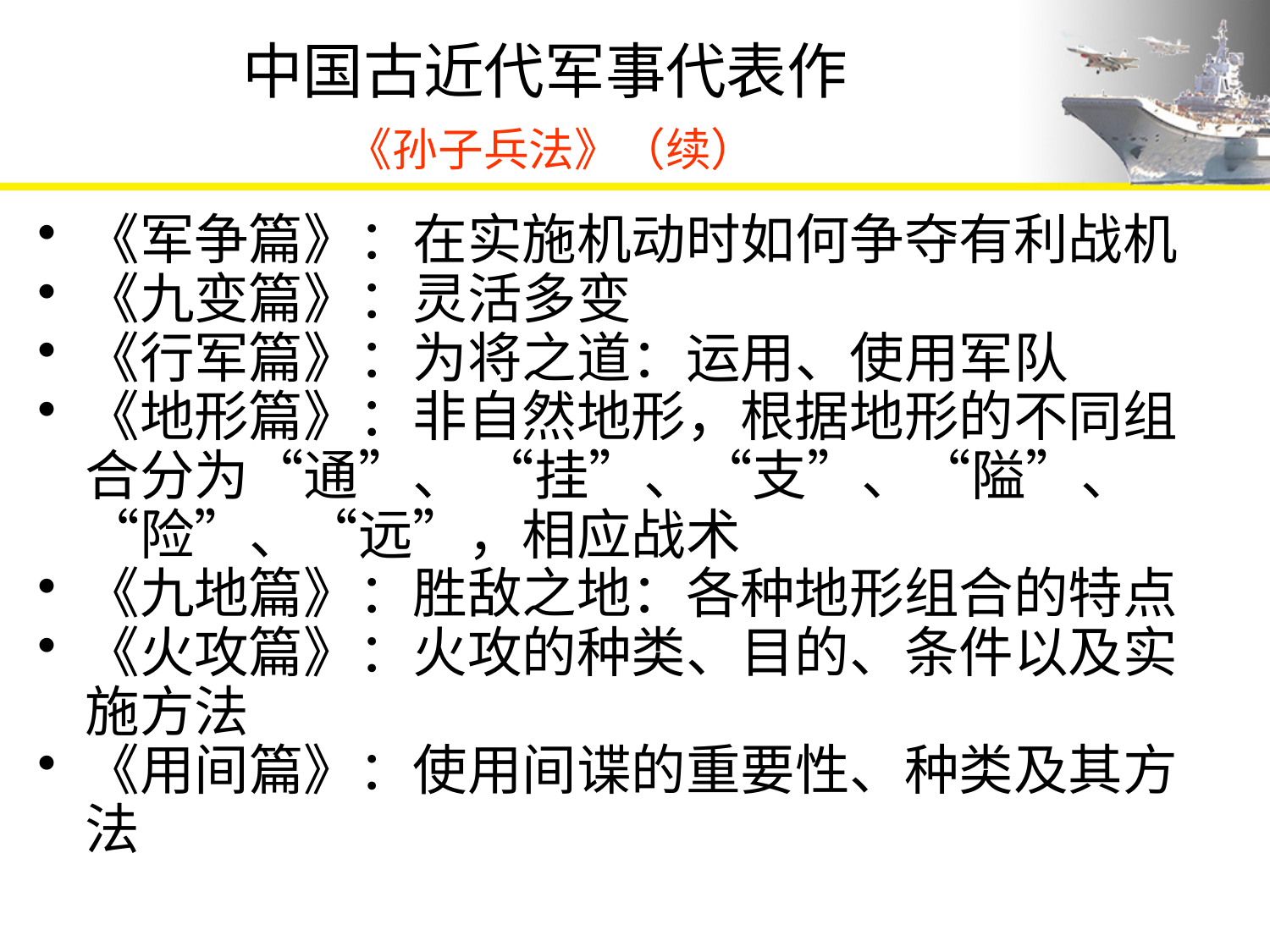

# 中国古近代军事代表作 《孙子兵法》（续）
《军争篇》：在实施机动时如何争夺有利战机
《九变篇》：灵活多变
《行军篇》：为将之道：运用、使用军队
《地形篇》：非自然地形，根据地形的不同组合分为“通”、 “挂”、“支”、“隘”、“险”、“远”，相应战术
《九地篇》：胜敌之地：各种地形组合的特点
《火攻篇》：火攻的种类、目的、条件以及实施方法
《用间篇》：使用间谍的重要性、种类及其方法